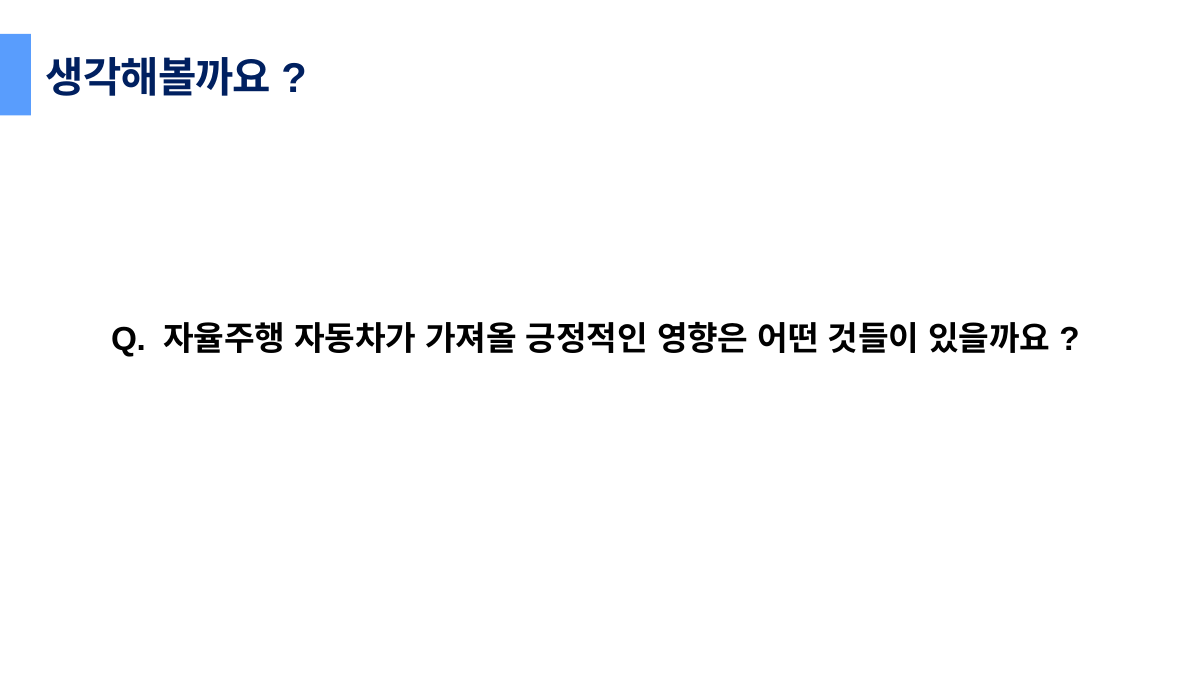

생각해볼까요?
Q. 자율주행 자동차가 가져올 긍정적인 영향은 어떤 것들이 있을까요?